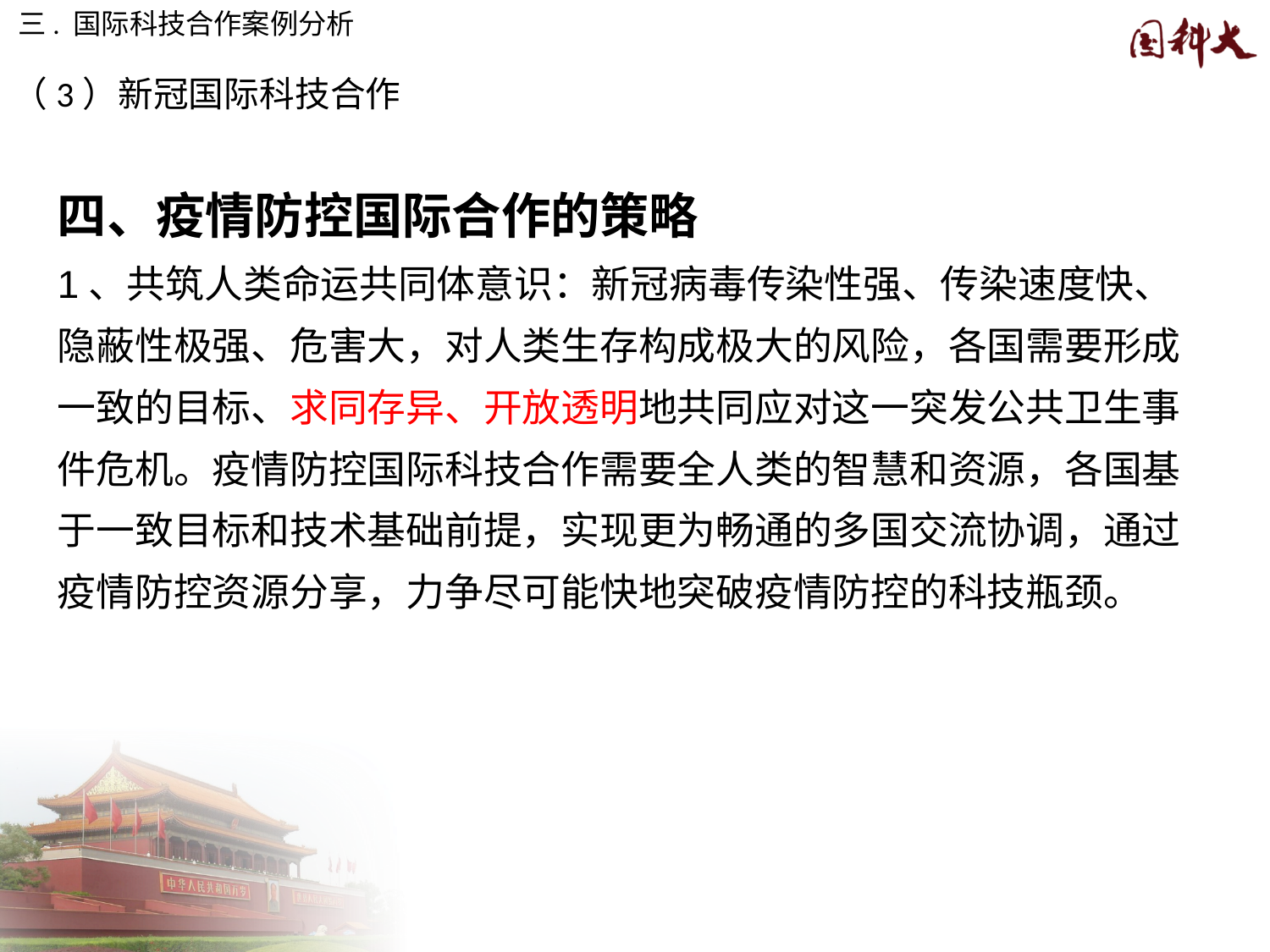

三. 国际科技合作案例分析
（3）新冠国际科技合作
四、疫情防控国际合作的策略
1、共筑人类命运共同体意识：新冠病毒传染性强、传染速度快、隐蔽性极强、危害大，对人类生存构成极大的风险，各国需要形成一致的目标、求同存异、开放透明地共同应对这一突发公共卫生事件危机。疫情防控国际科技合作需要全人类的智慧和资源，各国基于一致目标和技术基础前提，实现更为畅通的多国交流协调，通过疫情防控资源分享，力争尽可能快地突破疫情防控的科技瓶颈。